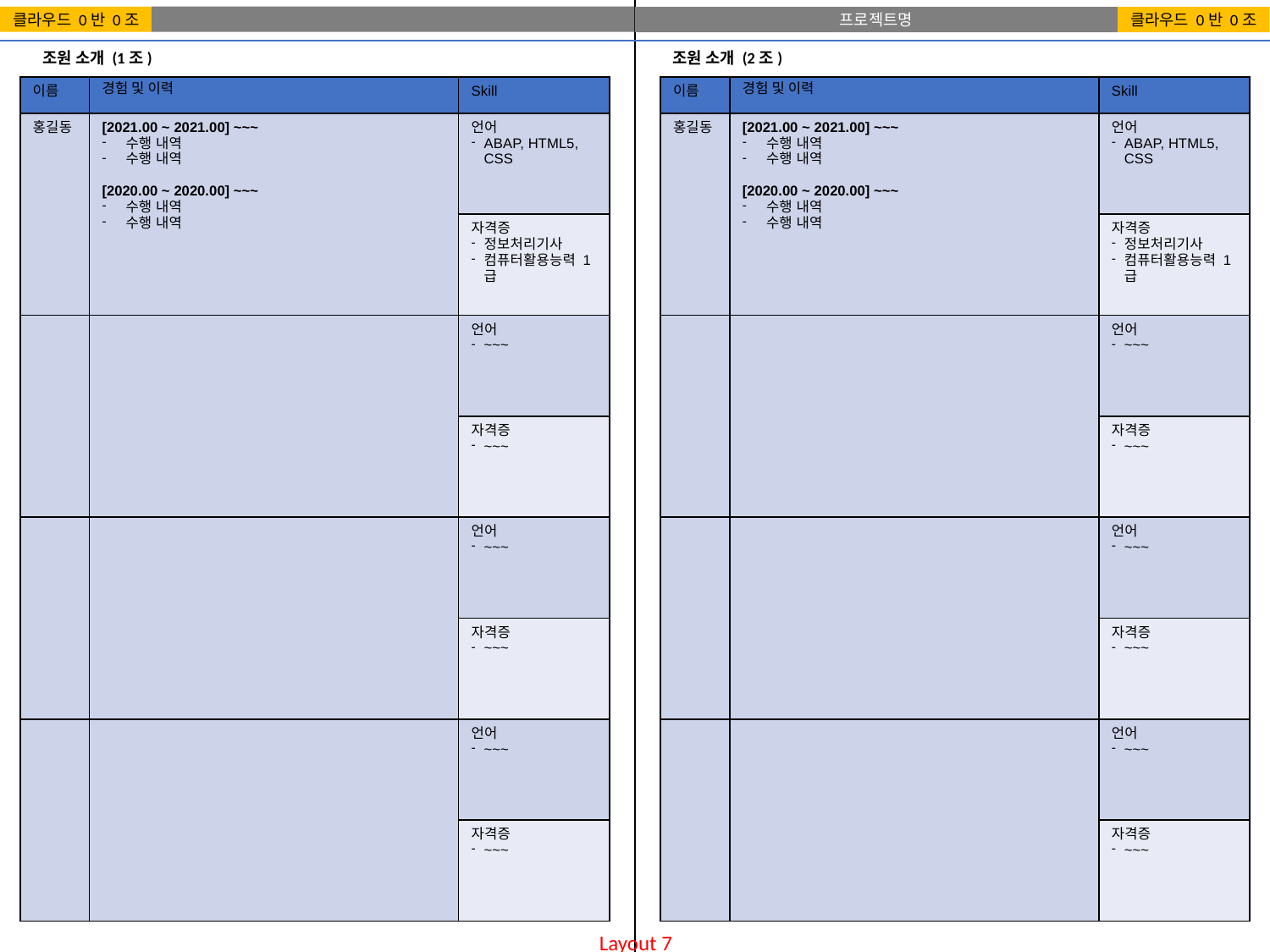

| 이름 | 경험 및 이력 | Skill |
| --- | --- | --- |
| 홍길동 | [2021.00 ~ 2021.00] ~~~ 수행 내역 수행 내역 [2020.00 ~ 2020.00] ~~~ 수행 내역 수행 내역 | 언어 ABAP, HTML5, CSS |
|  |  | 자격증 정보처리기사 컴퓨터활용능력 1급 |
|  |  | 언어 ~~~ |
|  |  | 자격증 ~~~ |
|  |  | 언어 ~~~ |
|  |  | 자격증 ~~~ |
|  |  | 언어 ~~~ |
|  |  | 자격증 ~~~ |
| 이름 | 경험 및 이력 | Skill |
| --- | --- | --- |
| 홍길동 | [2021.00 ~ 2021.00] ~~~ 수행 내역 수행 내역 [2020.00 ~ 2020.00] ~~~ 수행 내역 수행 내역 | 언어 ABAP, HTML5, CSS |
|  |  | 자격증 정보처리기사 컴퓨터활용능력 1급 |
|  |  | 언어 ~~~ |
|  |  | 자격증 ~~~ |
|  |  | 언어 ~~~ |
|  |  | 자격증 ~~~ |
|  |  | 언어 ~~~ |
|  |  | 자격증 ~~~ |